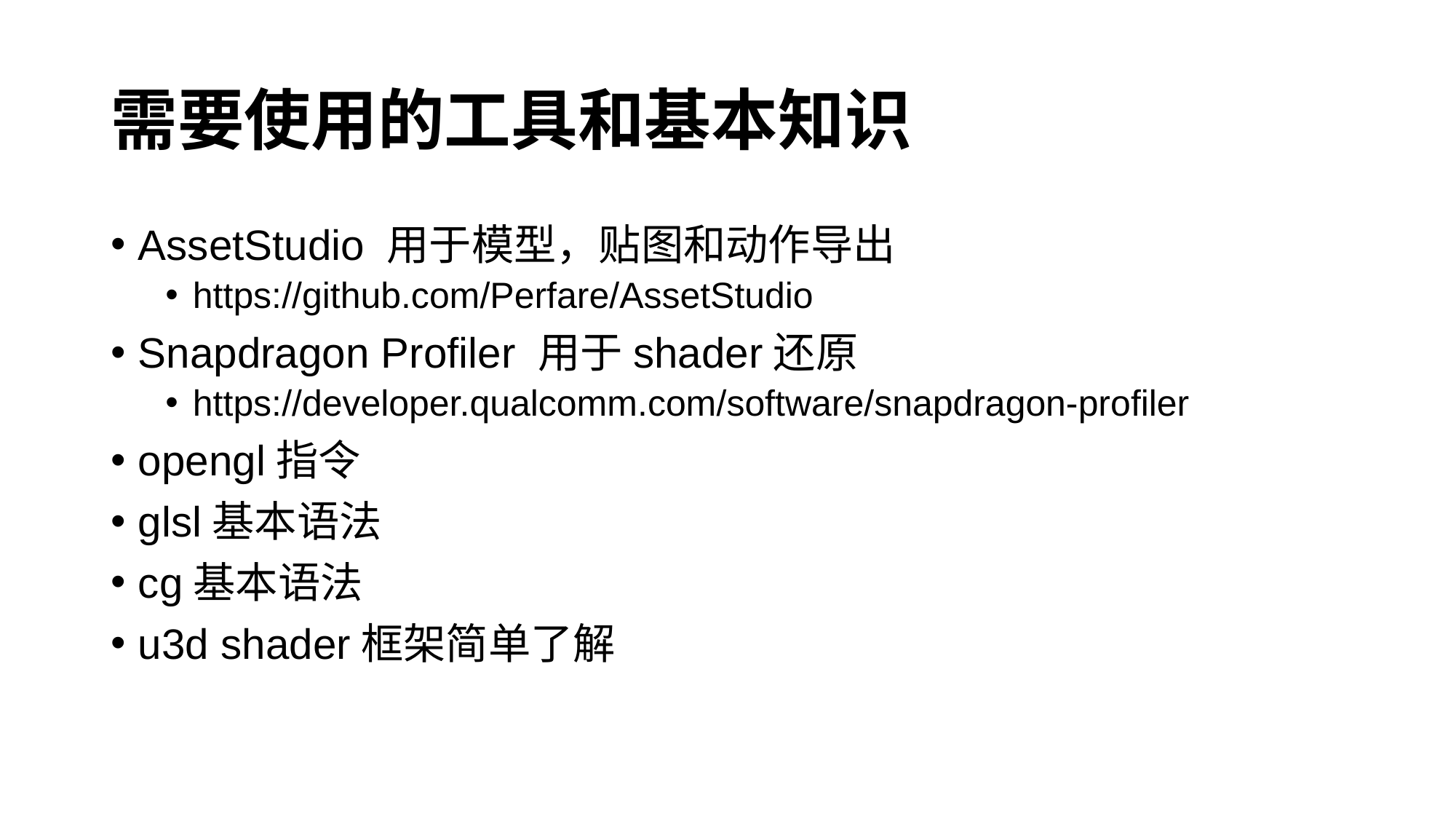

# 需要使用的工具和基本知识
AssetStudio 用于模型，贴图和动作导出
https://github.com/Perfare/AssetStudio
Snapdragon Profiler 用于shader还原
https://developer.qualcomm.com/software/snapdragon-profiler
opengl指令
glsl基本语法
cg基本语法
u3d shader框架简单了解